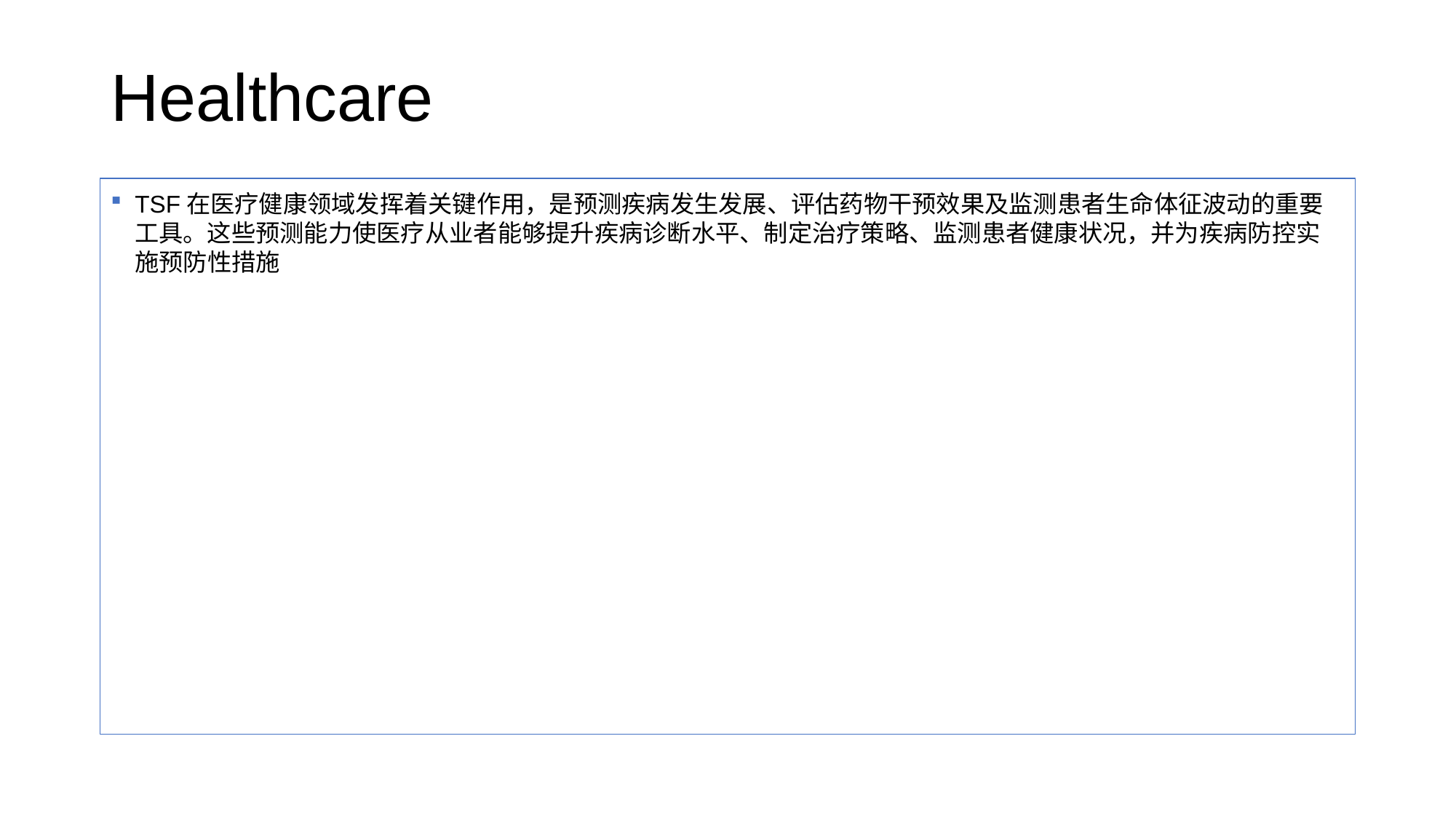

# Healthcare
TSF在医疗健康领域发挥着关键作用，是预测疾病发生发展、评估药物干预效果及监测患者生命体征波动的重要工具。这些预测能力使医疗从业者能够提升疾病诊断水平、制定治疗策略、监测患者健康状况，并为疾病防控实施预防性措施